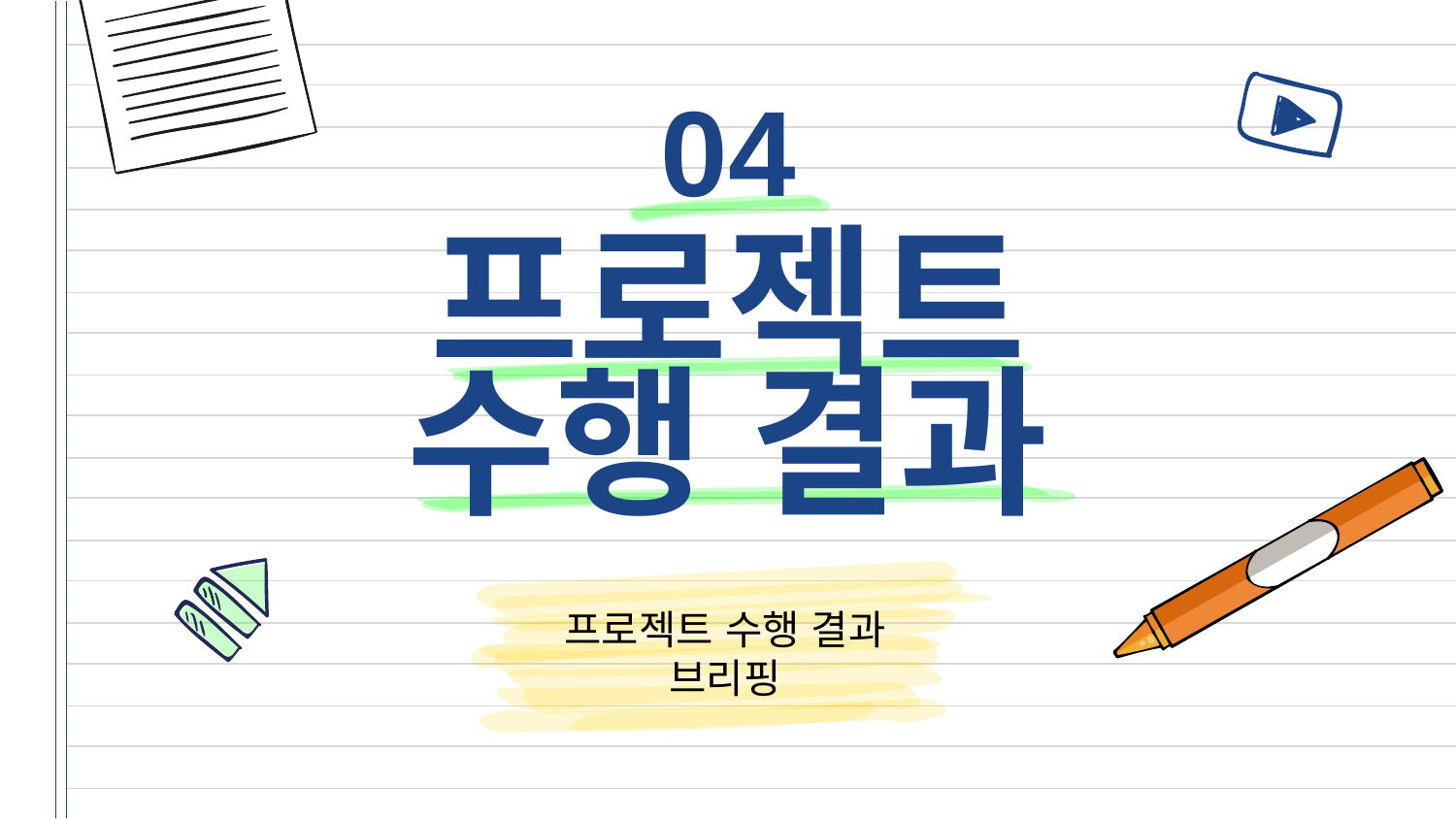

04

# 프로젝트 수행 결과

프로젝트 수행 결과
브리핑